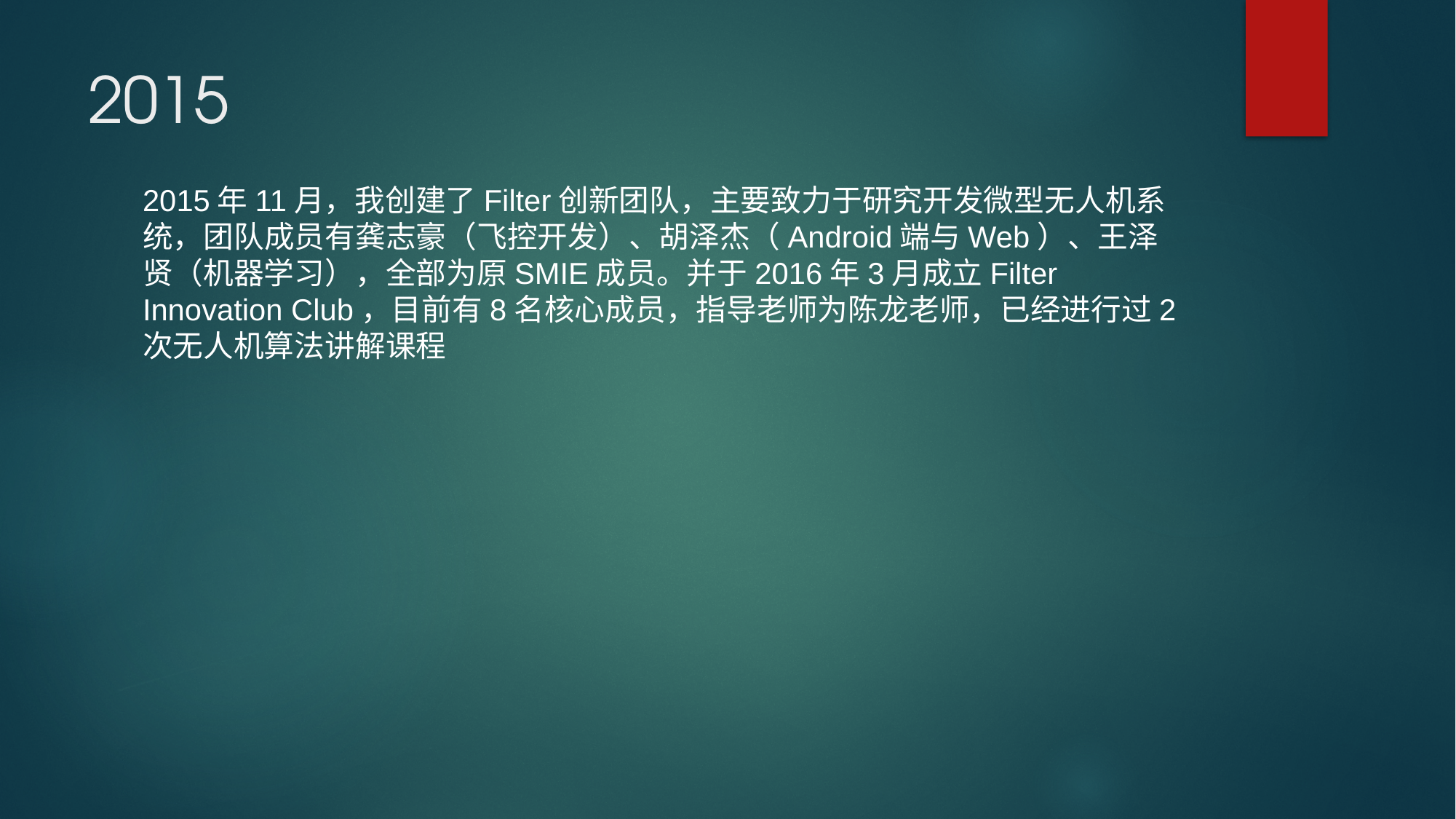

# 2015
2015年11月，我创建了Filter创新团队，主要致力于研究开发微型无人机系统，团队成员有龚志豪（飞控开发）、胡泽杰（Android端与Web）、王泽贤（机器学习），全部为原SMIE成员。并于2016年3月成立Filter Innovation Club，目前有8名核心成员，指导老师为陈龙老师，已经进行过2次无人机算法讲解课程